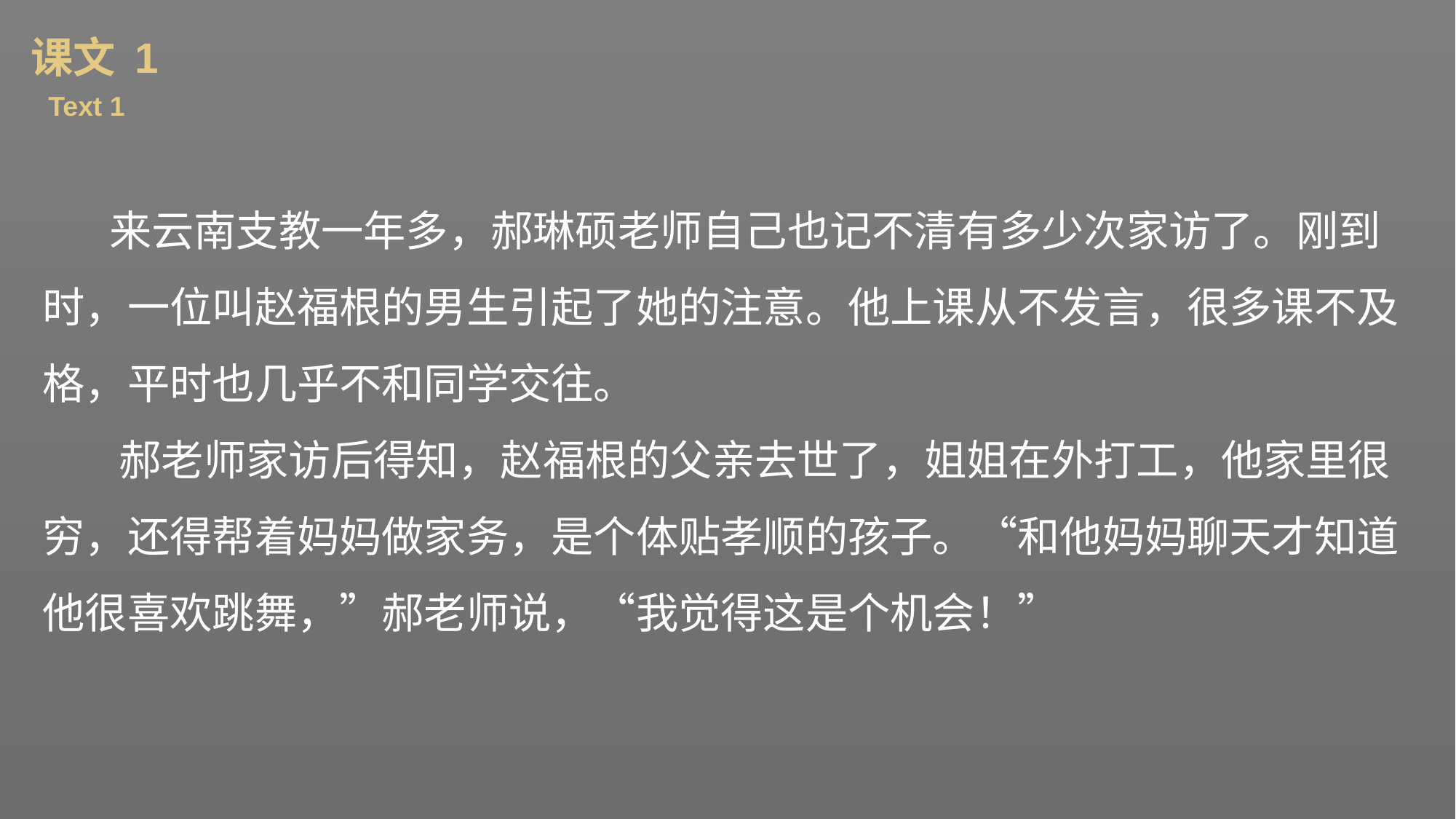

课文 1
Text 1
             来云南支教一年多，郝琳硕老师自己也记不清有多少次家访了。刚到时，一位叫赵福根的男生引起了她的注意。他上课从不发言，很多课不及格，平时也几乎不和同学交往。
       郝老师家访后得知，赵福根的父亲去世了，姐姐在外打工，他家里很穷，还得帮着妈妈做家务，是个体贴孝顺的孩子。“和他妈妈聊天才知道他很喜欢跳舞，”郝老师说，“我觉得这是个机会！”